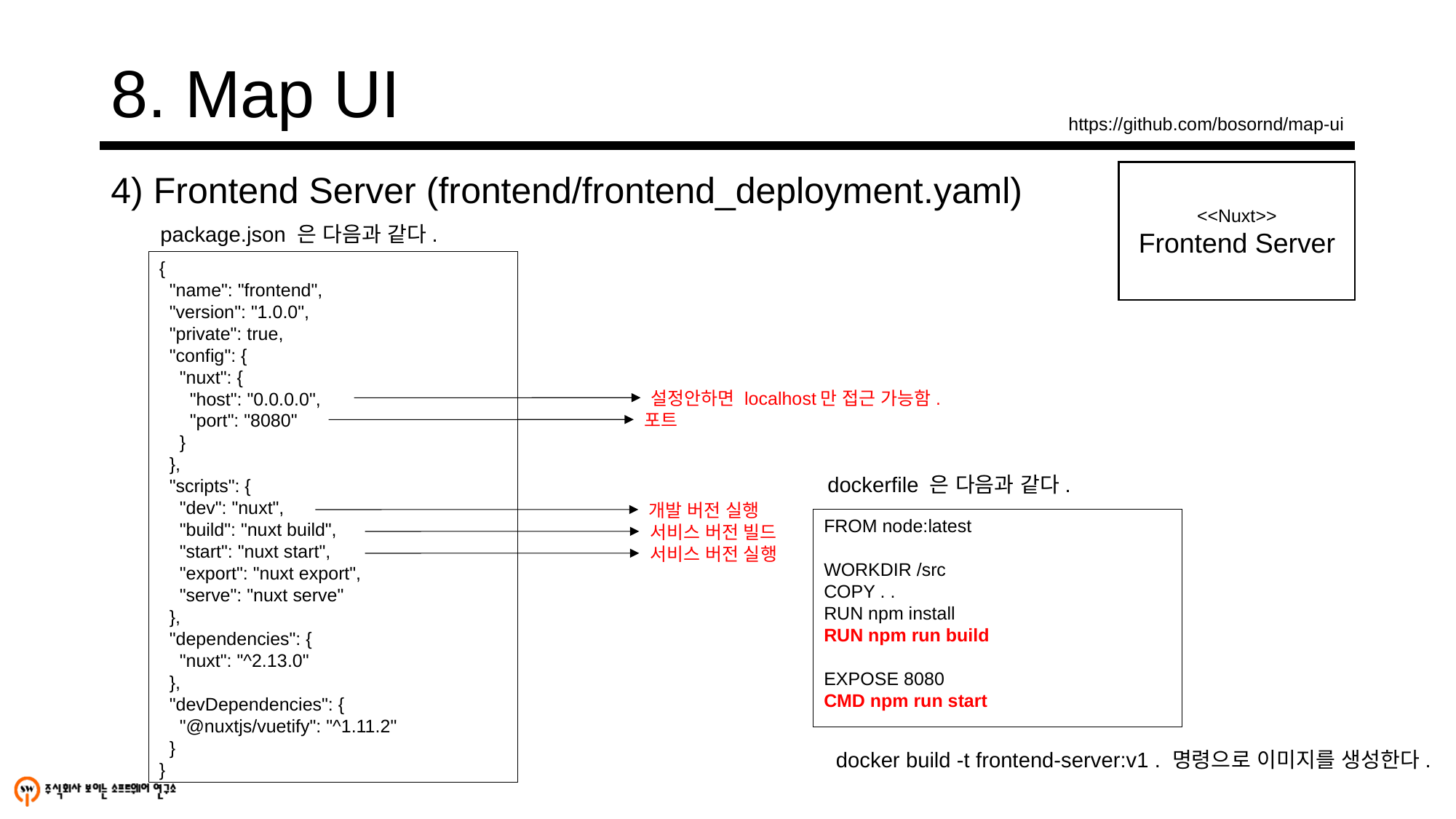

# 8. Map UI
https://github.com/bosornd/map-ui
4) Frontend Server (frontend/frontend_deployment.yaml)
<<Nuxt>>
Frontend Server
package.json 은 다음과 같다.

{
  "name": "frontend",
  "version": "1.0.0",
  "private": true,
  "config": {
    "nuxt": {
      "host": "0.0.0.0",
      "port": "8080"
    }
  },
  "scripts": {
    "dev": "nuxt",
    "build": "nuxt build",
    "start": "nuxt start",
    "export": "nuxt export",
    "serve": "nuxt serve"
  },
  "dependencies": {
    "nuxt": "^2.13.0"
  },
  "devDependencies": {
    "@nuxtjs/vuetify": "^1.11.2"
  }
}
설정안하면 localhost만 접근 가능함.
포트
dockerfile 은 다음과 같다.

개발 버전 실행
FROM node:latest

WORKDIR /src
COPY . .
RUN npm install
RUN npm run build

EXPOSE 8080
CMD npm run start
서비스 버전 빌드
서비스 버전 실행
docker build -t frontend-server:v1 . 명령으로 이미지를 생성한다.